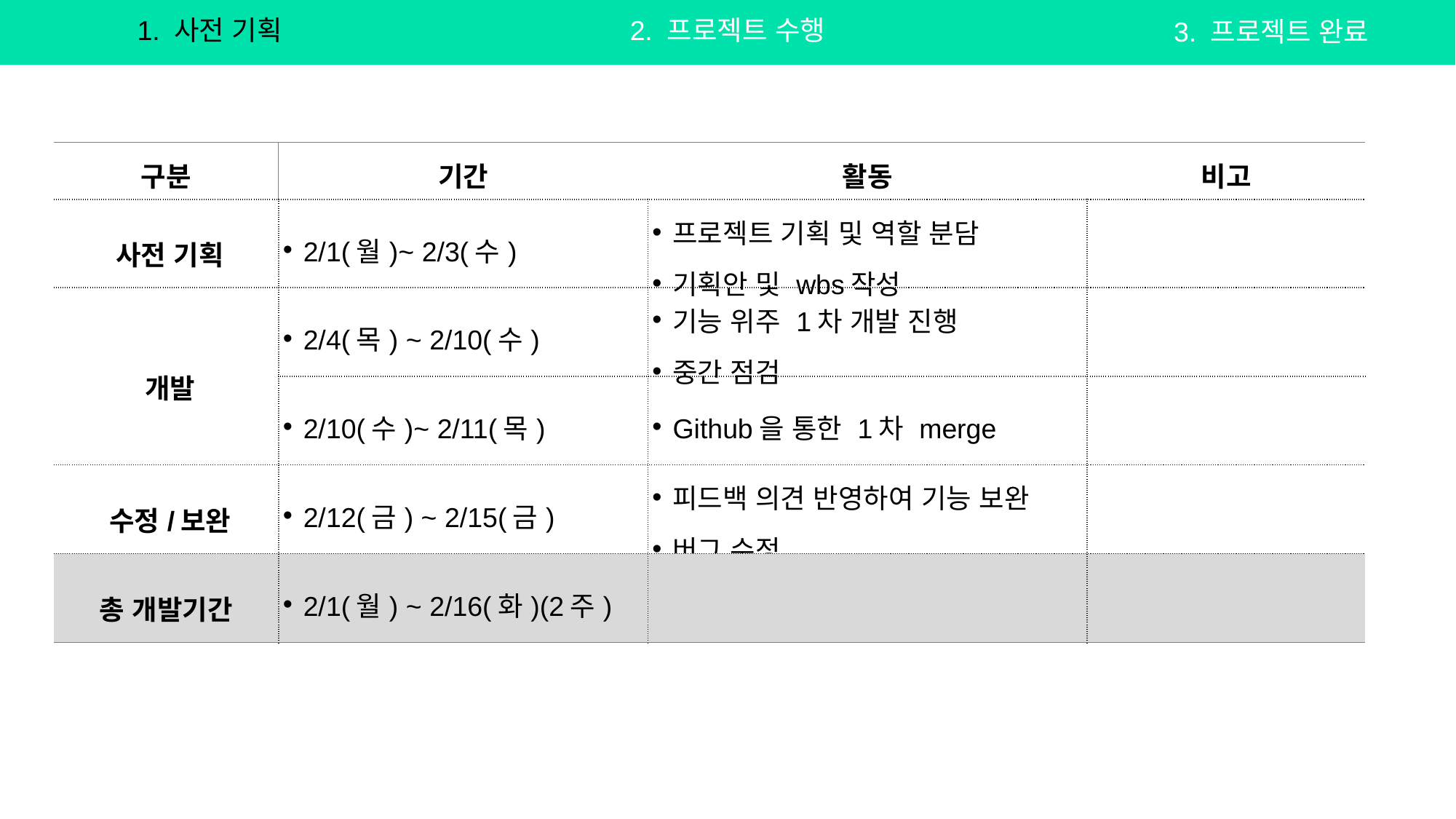

1. 사전 기획
2. 프로젝트 수행
3. 프로젝트 완료
| 구분 | 기간 | 활동 | 비고 |
| --- | --- | --- | --- |
| 사전 기획 | 2/1(월)~ 2/3(수) | 프로젝트 기획 및 역할 분담 기획안 및 wbs작성 |  |
| 개발 | 2/4(목) ~ 2/10(수) | 기능 위주 1차 개발 진행 중간 점검 |  |
|  | 2/10(수)~ 2/11(목) | Github을 통한 1차 merge |  |
| 수정/보완 | 2/12(금) ~ 2/15(금) | 피드백 의견 반영하여 기능 보완 버그 수정 |  |
| 총 개발기간 | 2/1(월) ~ 2/16(화)(2주) |  |  |